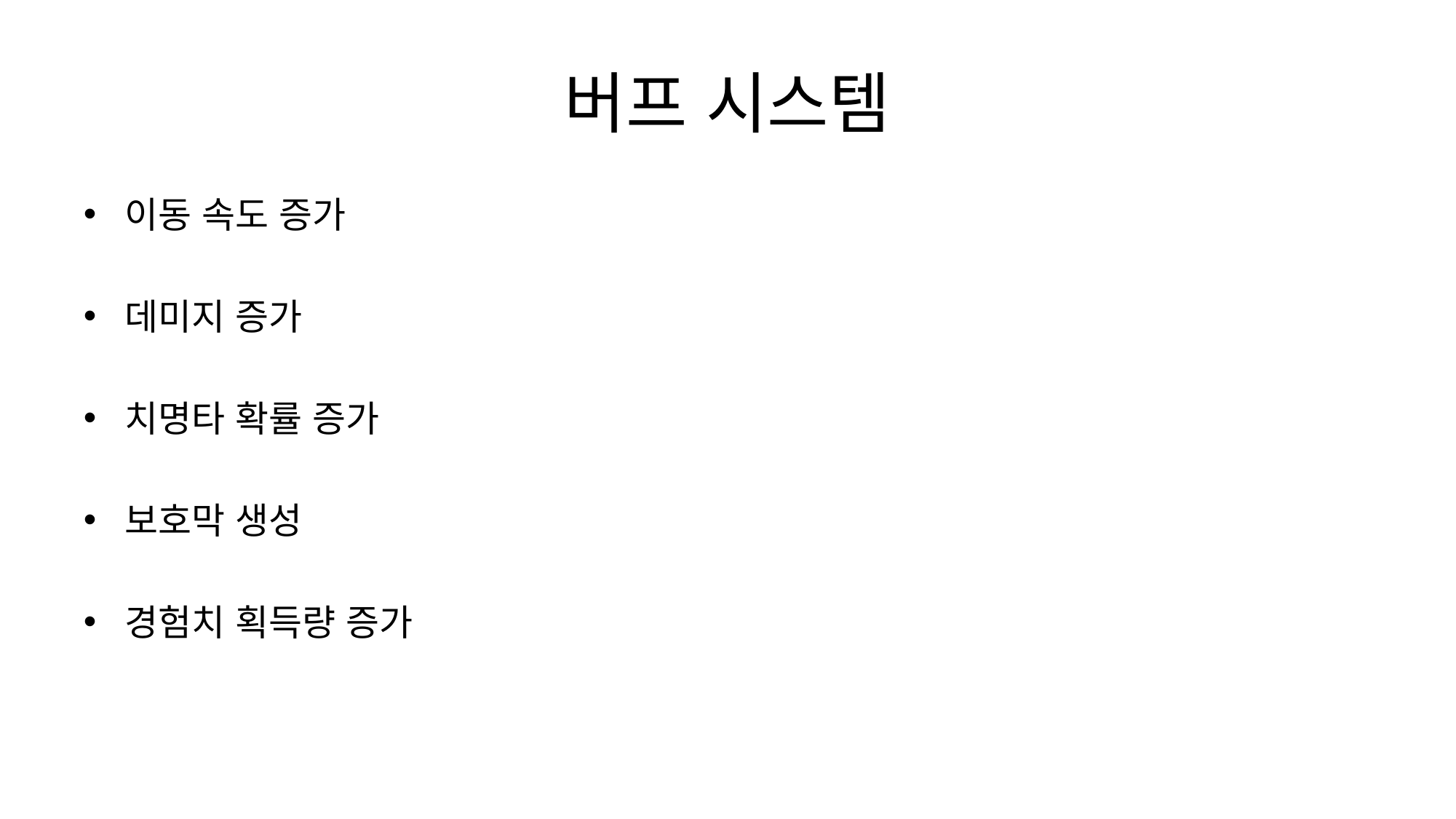

# 버프 시스템
이동 속도 증가

데미지 증가

치명타 확률 증가

보호막 생성

경험치 획득량 증가